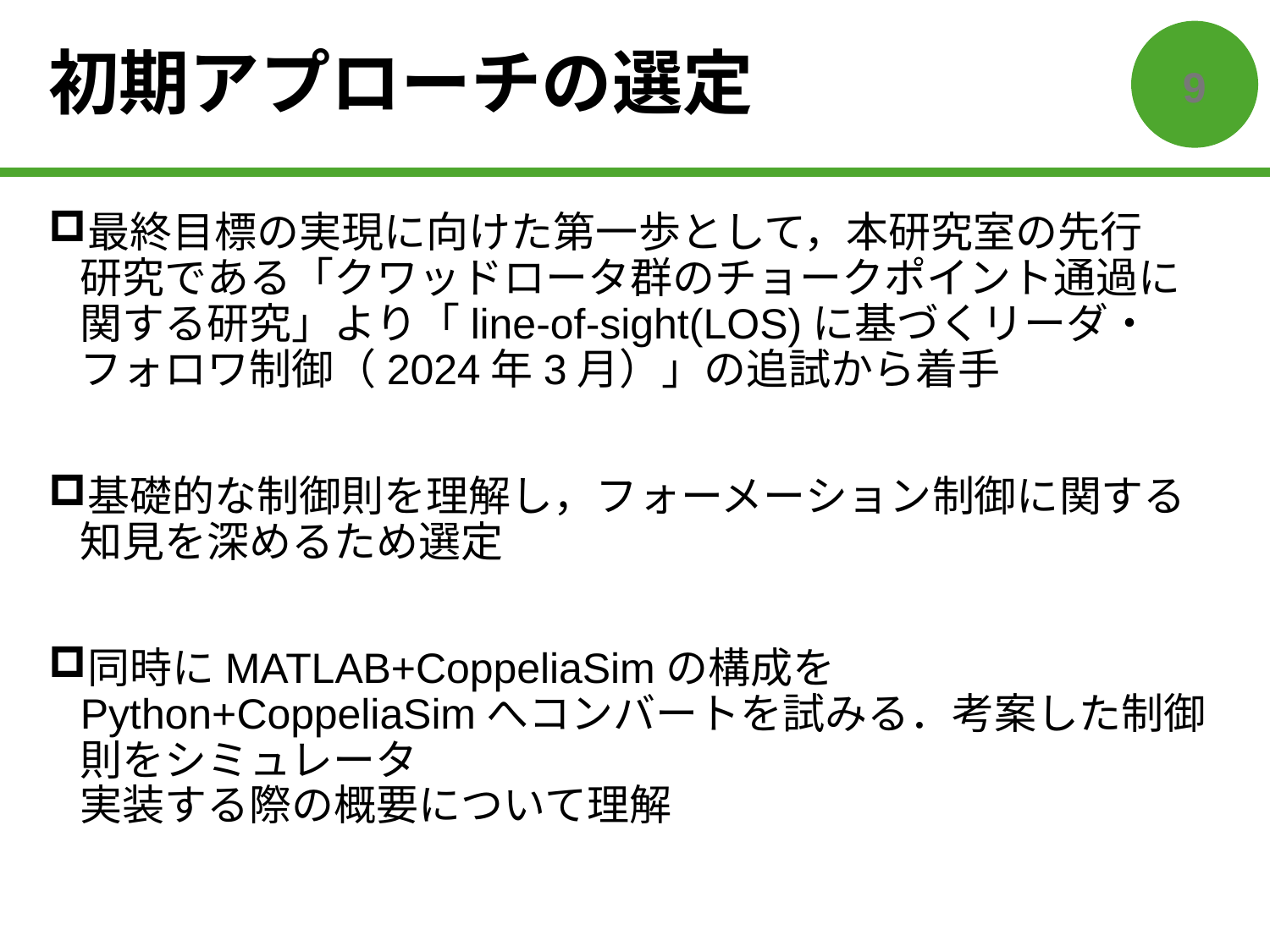

# 初期アプローチの選定
9
最終目標の実現に向けた第一歩として，本研究室の先行
研究である「クワッドロータ群のチョークポイント通過に関する研究」より「line-of-sight(LOS)に基づくリーダ・
フォロワ制御（2024年3月）」の追試から着手

基礎的な制御則を理解し，フォーメーション制御に関する
知見を深めるため選定

同時にMATLAB+CoppeliaSimの構成をPython+CoppeliaSimへコンバートを試みる．考案した制御則をシミュレータ
実装する際の概要について理解